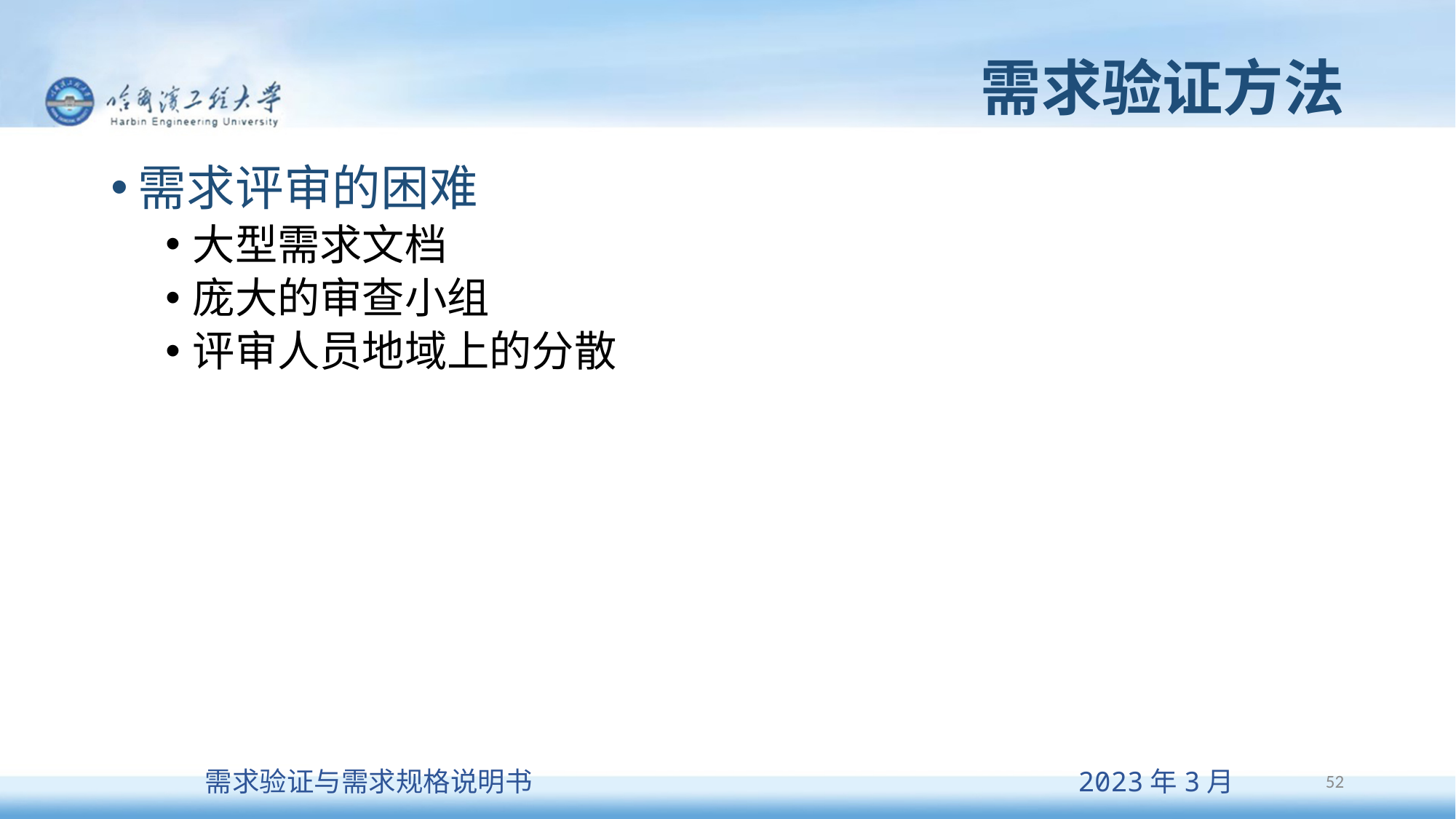

# 需求验证方法
需求评审的困难
大型需求文档
庞大的审查小组
评审人员地域上的分散

52